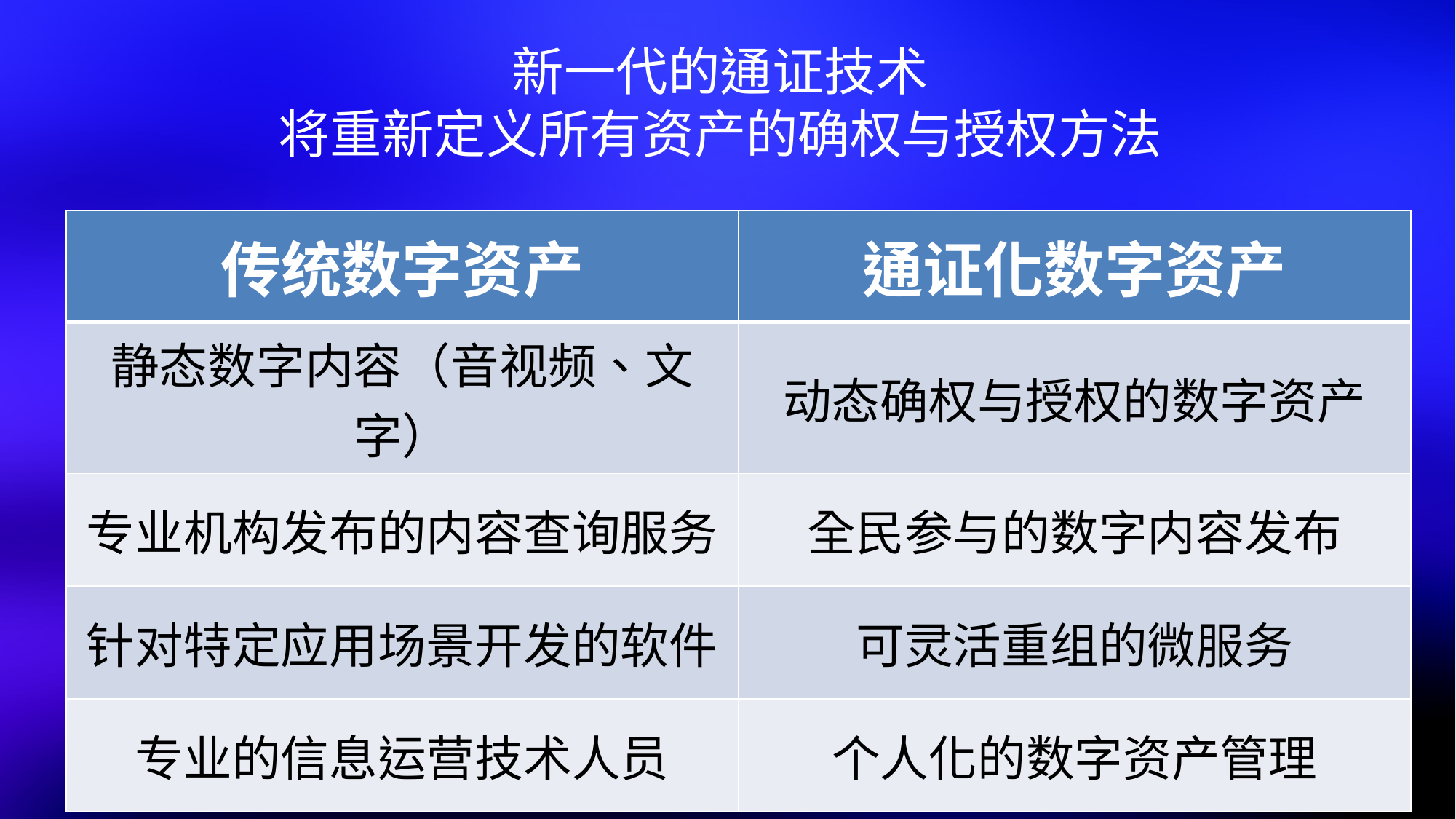

# 新一代的通证技术 将重新定义所有资产的确权与授权方法
| 传统数字资产 | 通证化数字资产 |
| --- | --- |
| 静态数字内容（音视频、文字） | 动态确权与授权的数字资产 |
| 专业机构发布的内容查询服务 | 全民参与的数字内容发布 |
| 针对特定应用场景开发的软件 | 可灵活重组的微服务 |
| 专业的信息运营技术人员 | 个人化的数字资产管理 |